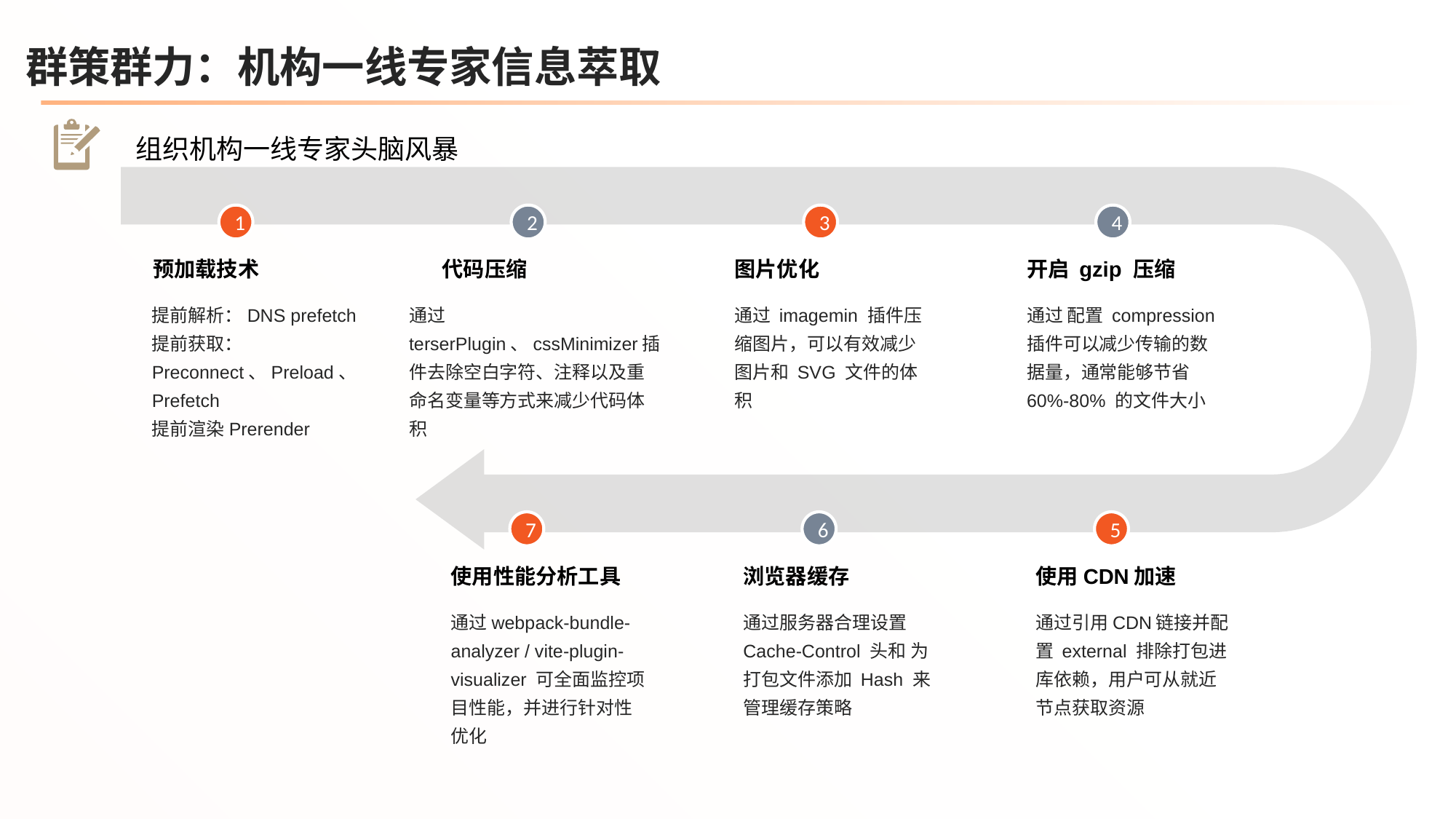

群策群力：机构一线专家信息萃取

组织机构一线专家头脑风暴

1
2
3
4
预加载技术
提前解析：DNS prefetch
提前获取：Preconnect、Preload、Prefetch
提前渲染Prerender
代码压缩
通过terserPlugin、cssMinimizer插件去除空白字符、注释以及重命名变量等方式来减少代码体积
图片优化
通过 imagemin 插件压缩图片，可以有效减少图片和 SVG 文件的体积
开启 gzip 压缩
通过 配置 compression 插件可以减少传输的数据量，通常能够节省 60%-80% 的文件大小
7
6
5
使用性能分析工具
通过webpack-bundle-analyzer / vite-plugin-visualizer 可全面监控项目性能，并进行针对性优化
浏览器缓存
通过服务器合理设置 Cache-Control 头和 为打包文件添加 Hash 来管理缓存策略
使用CDN加速
通过引用CDN链接并配置 external 排除打包进库依赖，用户可从就近节点获取资源